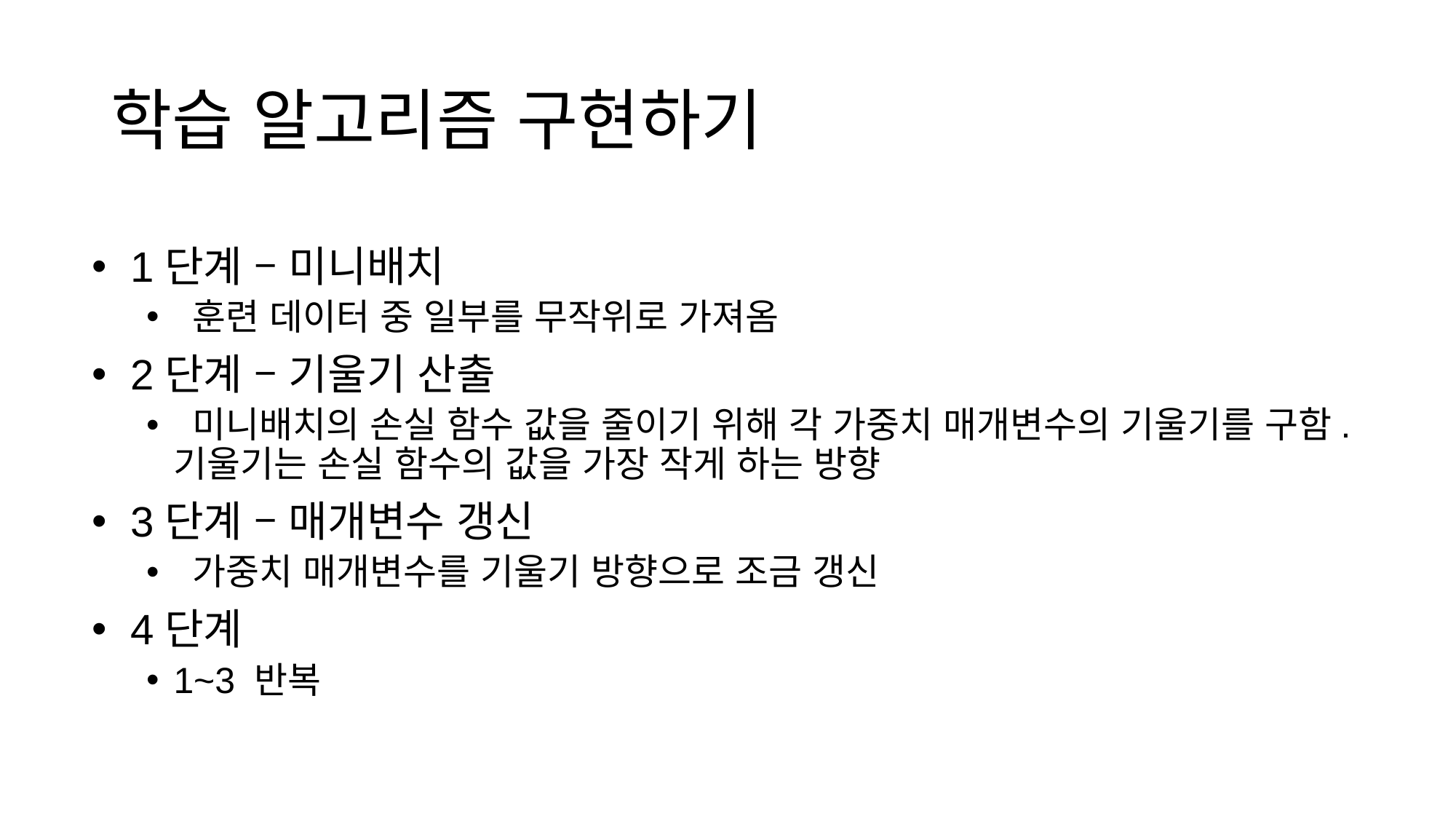

# 학습 알고리즘 구현하기
 1단계 – 미니배치
 훈련 데이터 중 일부를 무작위로 가져옴
 2단계 – 기울기 산출
 미니배치의 손실 함수 값을 줄이기 위해 각 가중치 매개변수의 기울기를 구함. 기울기는 손실 함수의 값을 가장 작게 하는 방향
 3단계 – 매개변수 갱신
 가중치 매개변수를 기울기 방향으로 조금 갱신
 4단계
1~3 반복